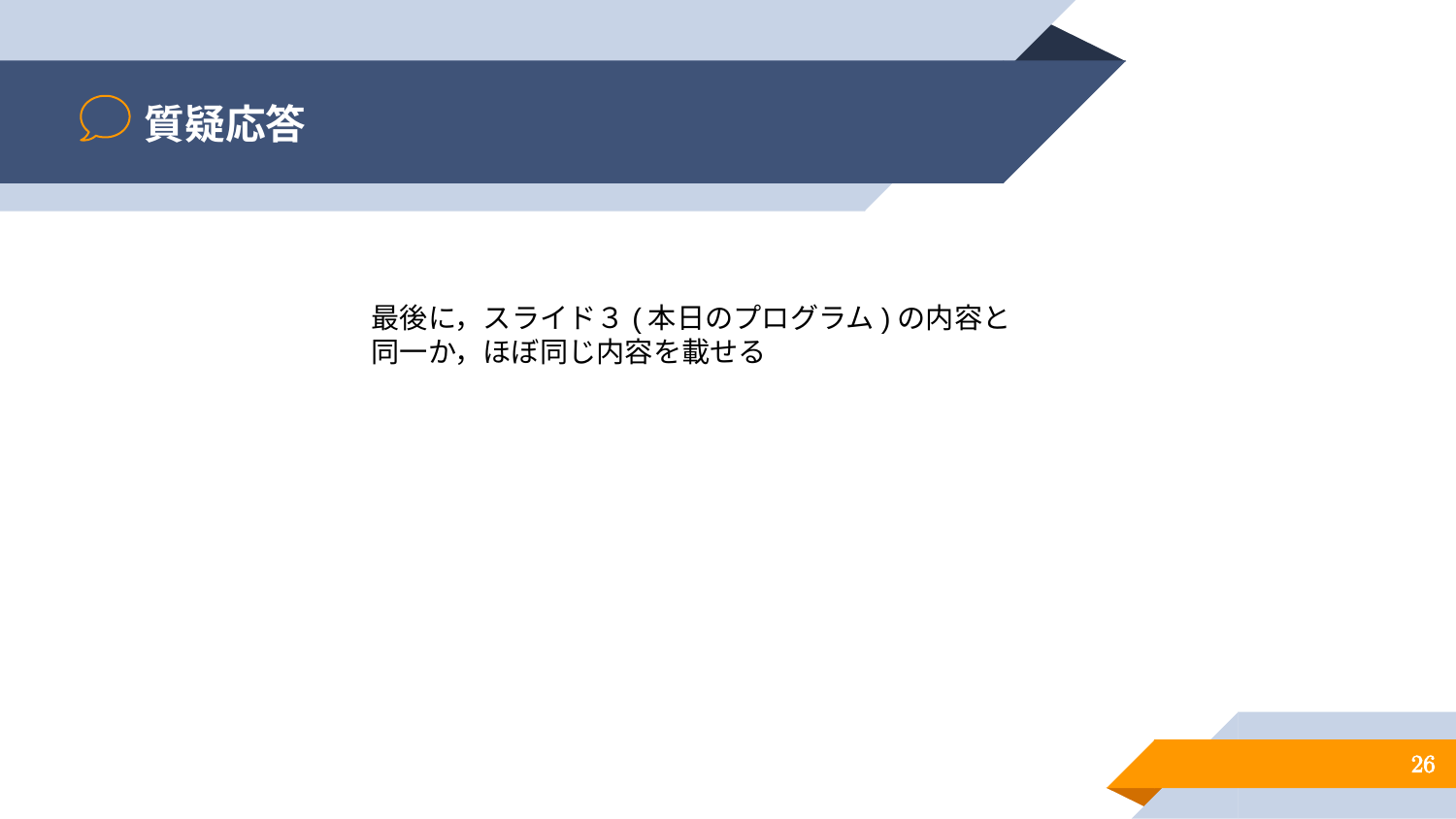

# 質疑応答

最後に，スライド３(本日のプログラム)の内容と同一か，ほぼ同じ内容を載せる
26